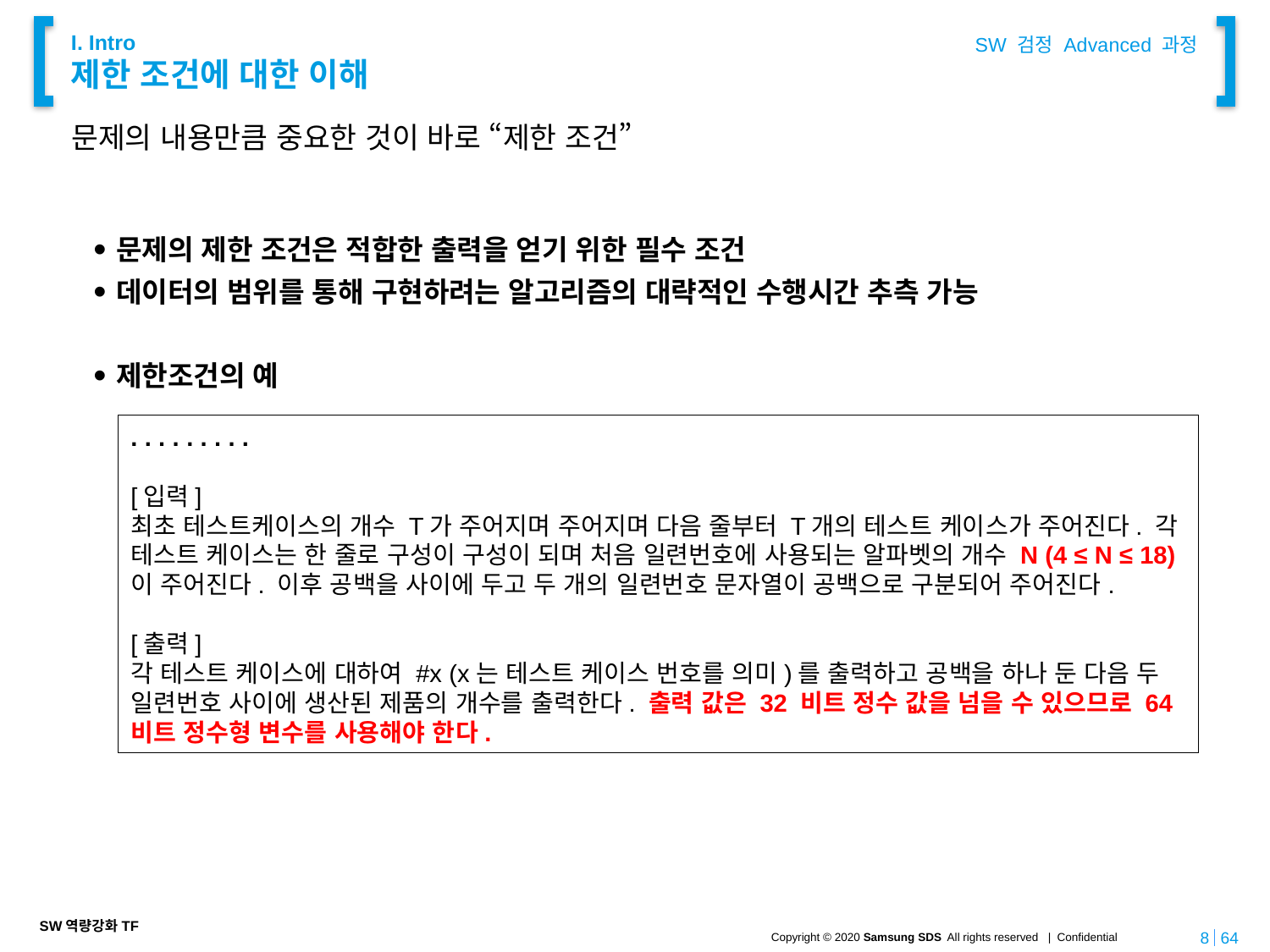

SW 검정 Advanced 과정
# I. Intro 제한 조건에 대한 이해
문제의 내용만큼 중요한 것이 바로 “제한 조건”
문제의 제한 조건은 적합한 출력을 얻기 위한 필수 조건
데이터의 범위를 통해 구현하려는 알고리즘의 대략적인 수행시간 추측 가능

제한조건의 예
. . . . . . . . .

[입력]
최초 테스트케이스의 개수 T가 주어지며 주어지며 다음 줄부터 T개의 테스트 케이스가 주어진다. 각 테스트 케이스는 한 줄로 구성이 구성이 되며 처음 일련번호에 사용되는 알파벳의 개수 N (4 ≤ N ≤ 18) 이 주어진다. 이후 공백을 사이에 두고 두 개의 일련번호 문자열이 공백으로 구분되어 주어진다.

[출력]
각 테스트 케이스에 대하여 #x (x는 테스트 케이스 번호를 의미)를 출력하고 공백을 하나 둔 다음 두 일련번호 사이에 생산된 제품의 개수를 출력한다. 출력 값은 32 비트 정수 값을 넘을 수 있으므로 64비트 정수형 변수를 사용해야 한다.